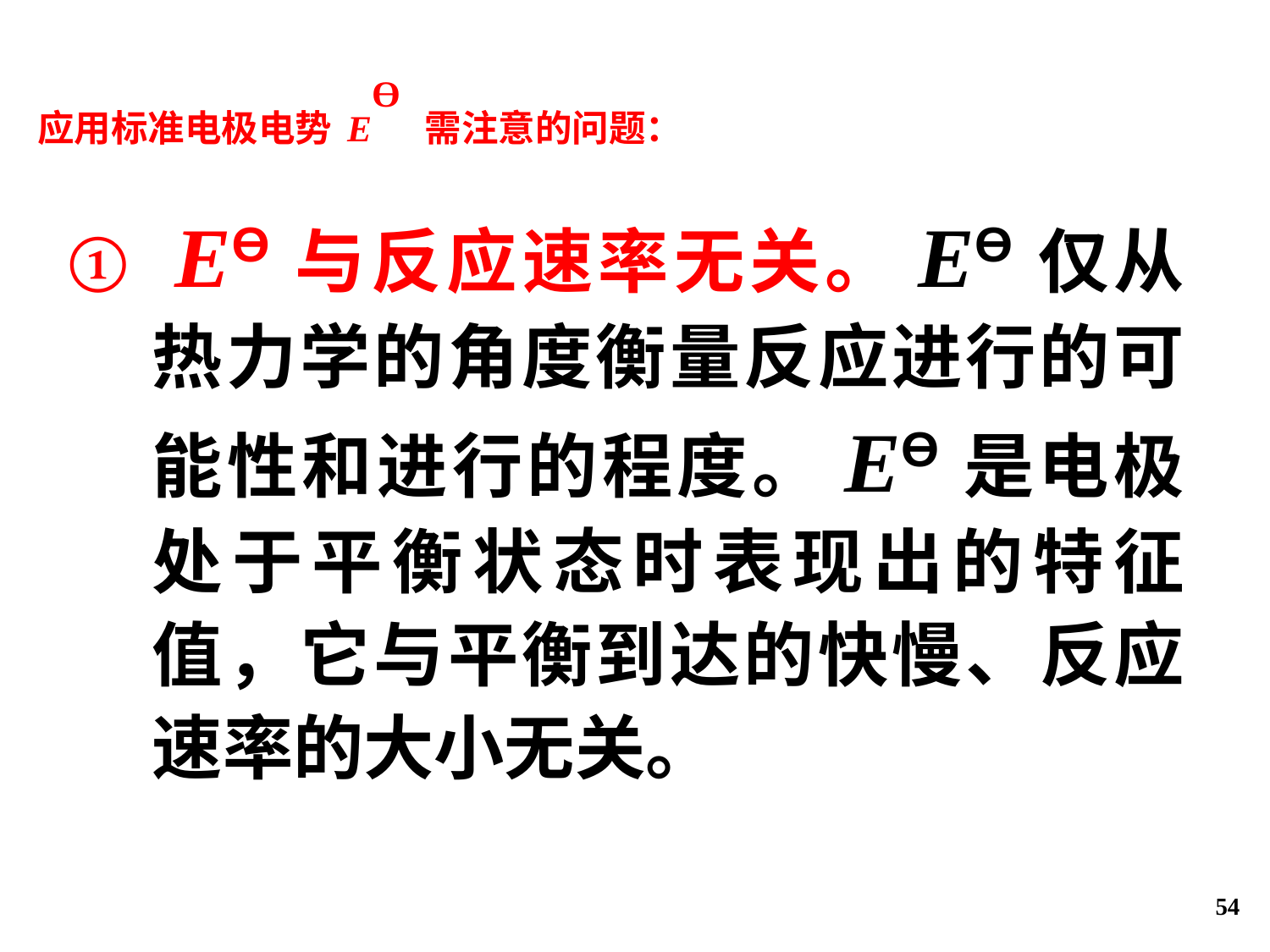

应用标准电极电势EƟ 需注意的问题：
 EƟ与反应速率无关。EƟ仅从热力学的角度衡量反应进行的可能性和进行的程度。EƟ是电极处于平衡状态时表现出的特征值，它与平衡到达的快慢、反应速率的大小无关。